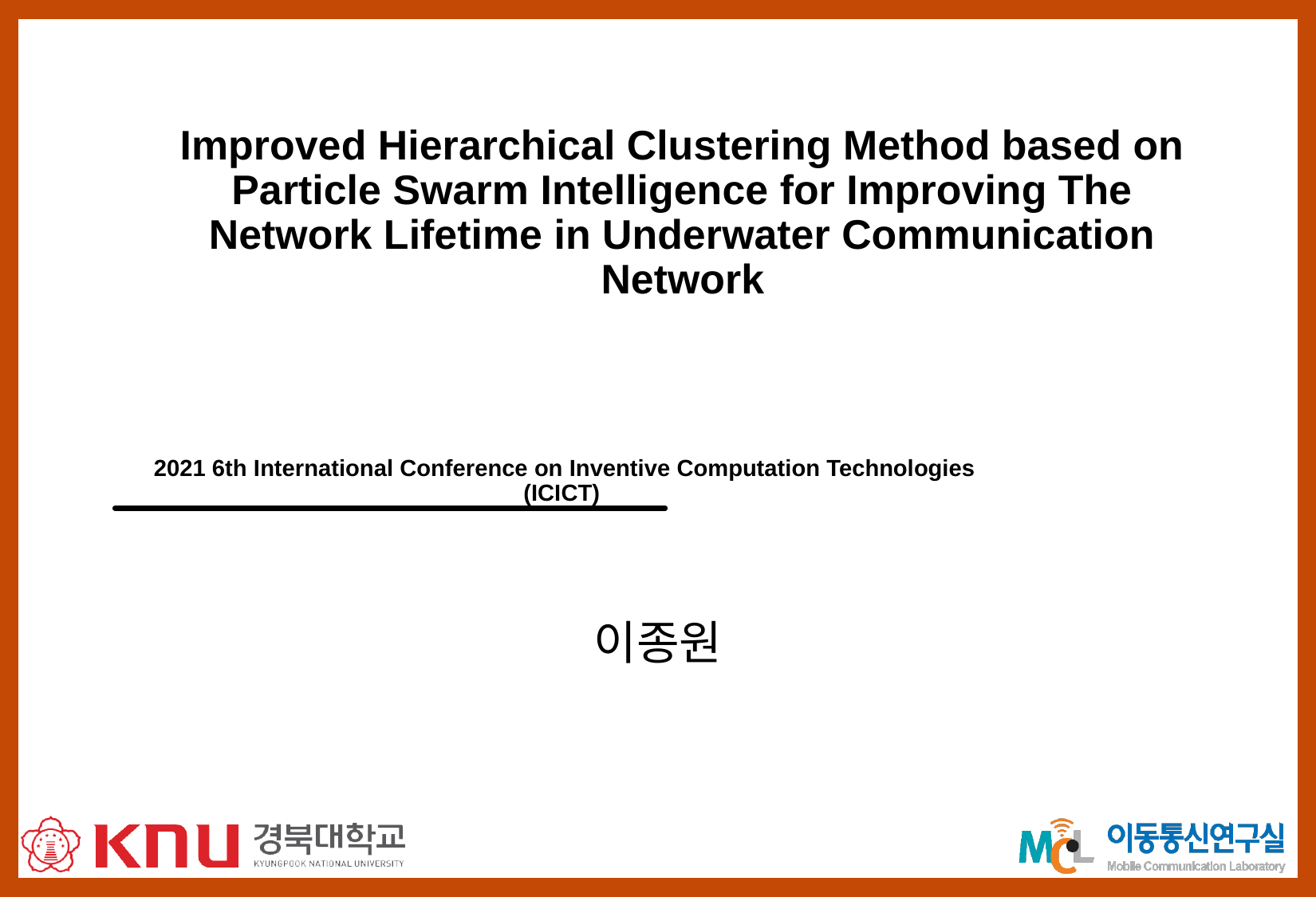

# Improved Hierarchical Clustering Method based on Particle Swarm Intelligence for Improving The Network Lifetime in Underwater Communication Network
2021 6th International Conference on Inventive Computation Technologies (ICICT)
이종원